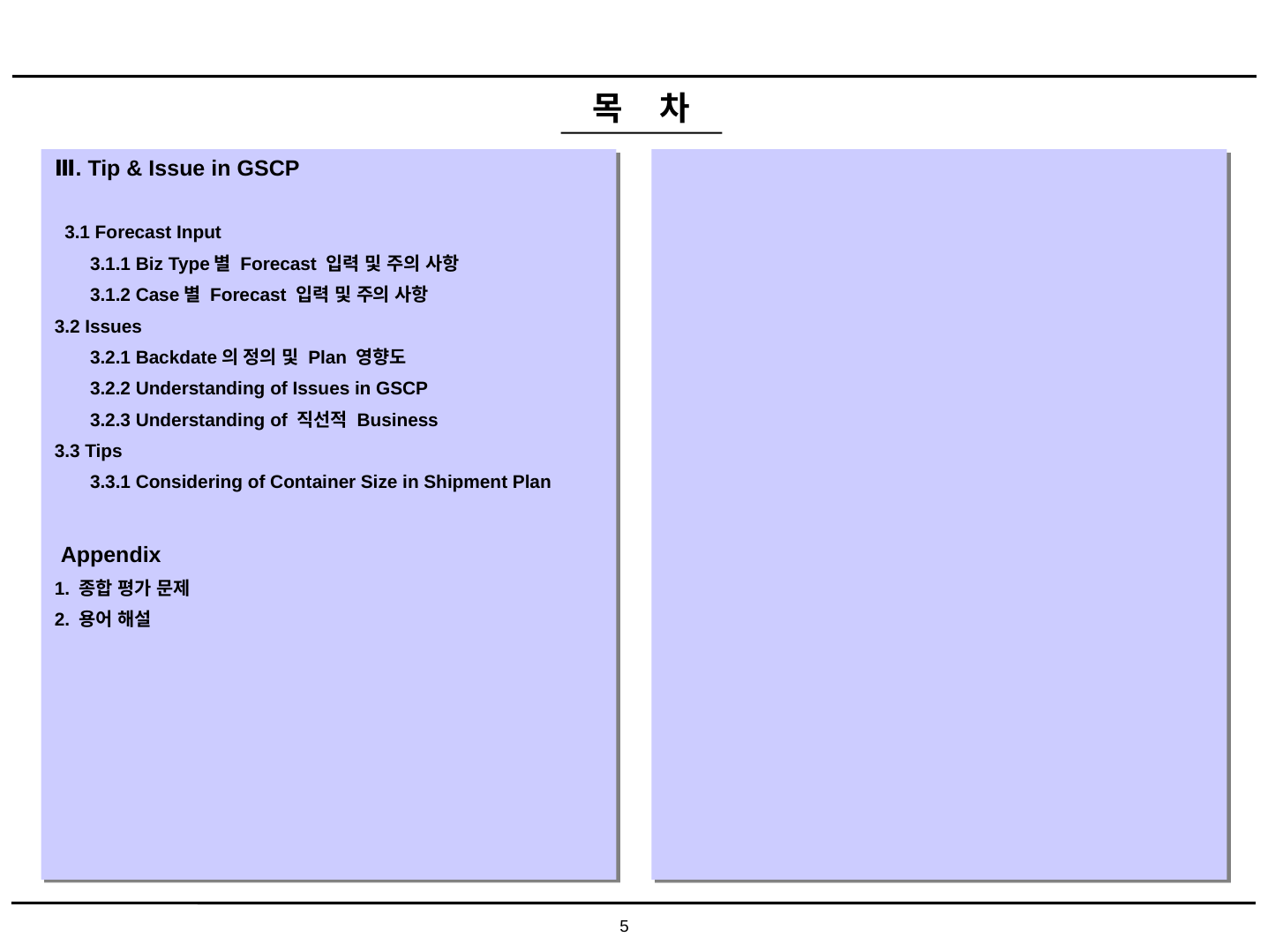

목    차

Ⅲ. Tip & Issue in GSCP

  3.1 Forecast Input
       3.1.1 Biz Type별 Forecast 입력 및 주의 사항
       3.1.2 Case별 Forecast 입력 및 주의 사항
3.2 Issues
       3.2.1 Backdate의 정의 및 Plan 영향도
       3.2.2 Understanding of Issues in GSCP
       3.2.3 Understanding of 직선적 Business
3.3 Tips
       3.3.1 Considering of Container Size in Shipment Plan

 Appendix
1. 종합 평가 문제
2. 용어 해설

5